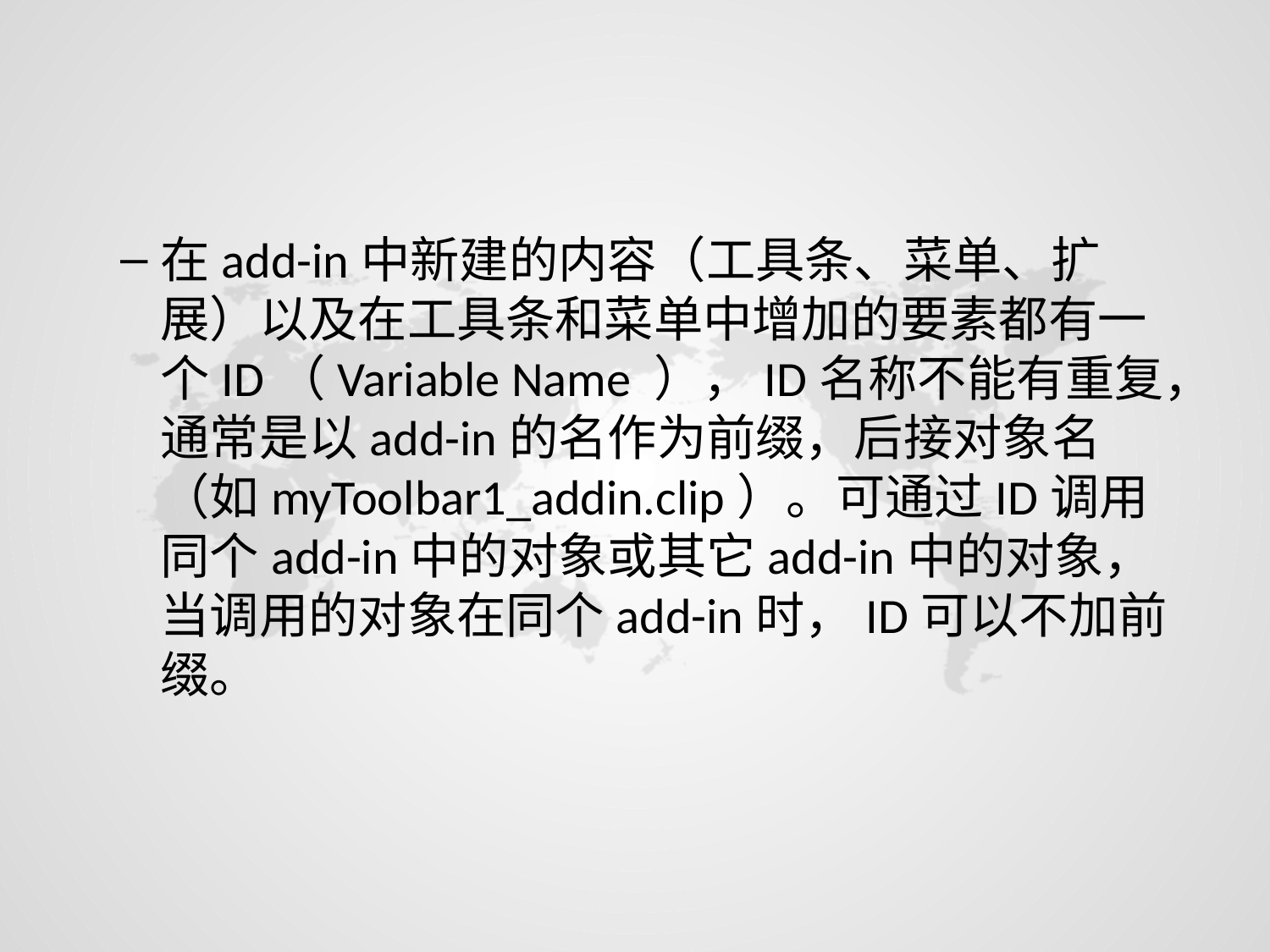

#
在add-in中新建的内容（工具条、菜单、扩展）以及在工具条和菜单中增加的要素都有一个ID（Variable Name ），ID名称不能有重复，通常是以add-in的名作为前缀，后接对象名（如myToolbar1_addin.clip）。可通过ID调用同个add-in中的对象或其它add-in中的对象，当调用的对象在同个add-in时，ID可以不加前缀。